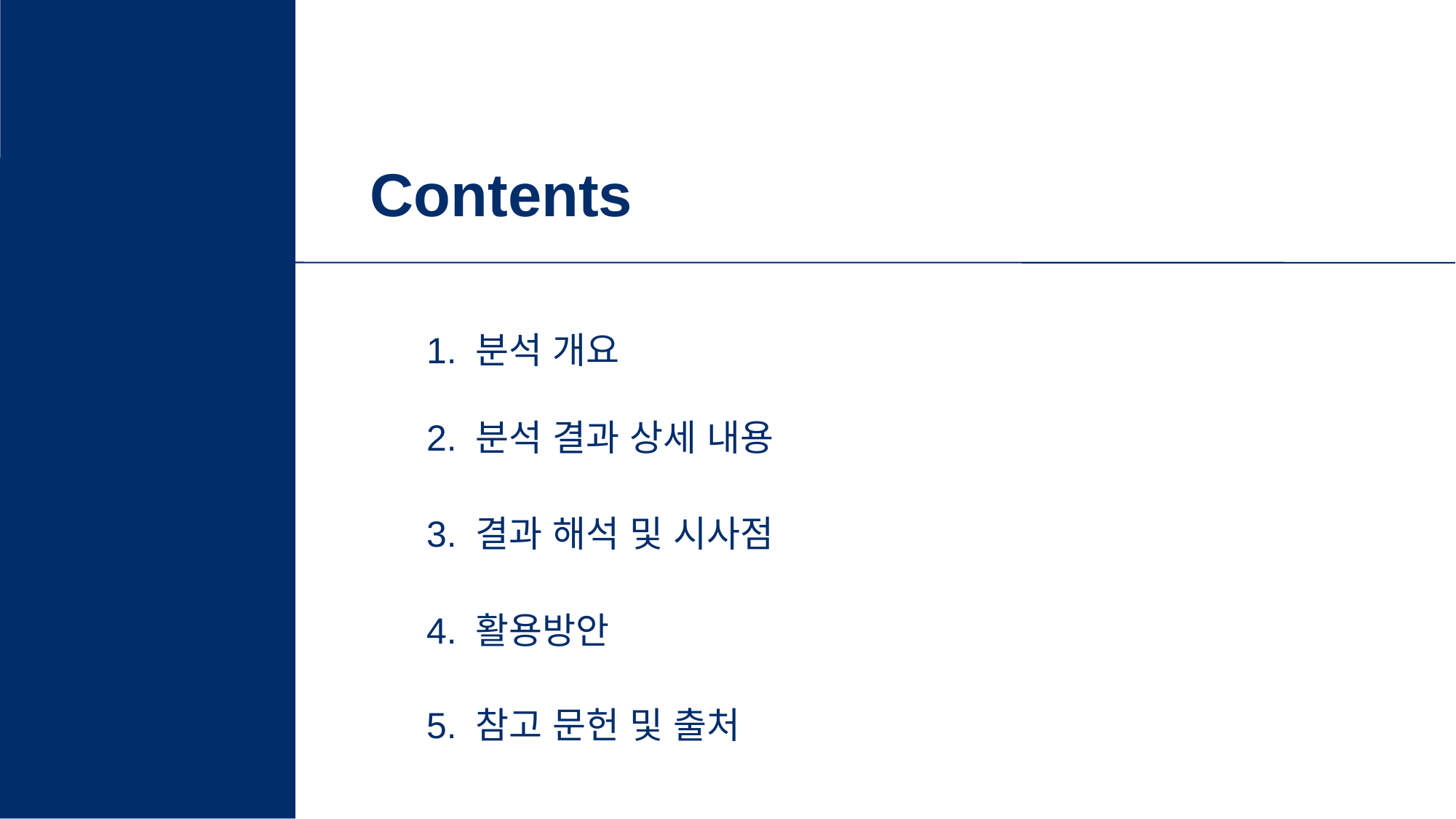

Contents

1. 분석 개요
2. 분석 결과 상세 내용
3. 결과 해석 및 시사점
4. 활용방안
5. 참고 문헌 및 출처